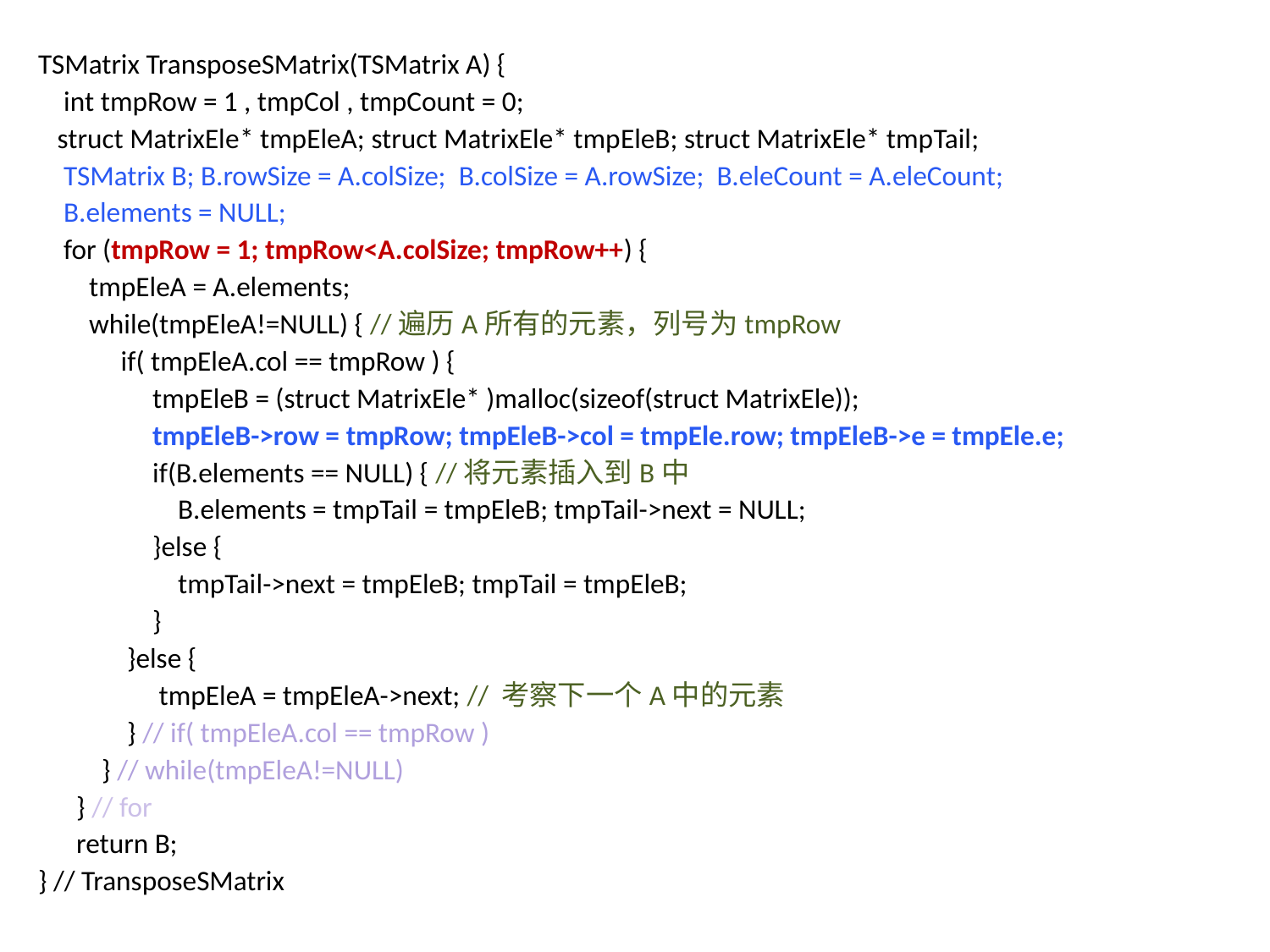

TSMatrix TransposeSMatrix(TSMatrix A) {
    int tmpRow = 1 , tmpCol , tmpCount = 0;
   struct MatrixEle* tmpEleA; struct MatrixEle* tmpEleB; struct MatrixEle* tmpTail;
    TSMatrix B; B.rowSize = A.colSize;  B.colSize = A.rowSize;  B.eleCount = A.eleCount;
    B.elements = NULL;
    for (tmpRow = 1; tmpRow<A.colSize; tmpRow++) {
        tmpEleA = A.elements;
        while(tmpEleA!=NULL) { //遍历A所有的元素，列号为tmpRow
             if( tmpEleA.col == tmpRow ) {
                  tmpEleB = (struct MatrixEle* )malloc(sizeof(struct MatrixEle));
                  tmpEleB->row = tmpRow; tmpEleB->col = tmpEle.row; tmpEleB->e = tmpEle.e;
                  if(B.elements == NULL) { //将元素插入到B中
                      B.elements = tmpTail = tmpEleB; tmpTail->next = NULL;
                  }else {
                      tmpTail->next = tmpEleB; tmpTail = tmpEleB;
                  }
              }else {
                   tmpEleA = tmpEleA->next; // 考察下一个A中的元素
              } // if( tmpEleA.col == tmpRow )
          } // while(tmpEleA!=NULL)
      } // for
      return B;
} // TransposeSMatrix